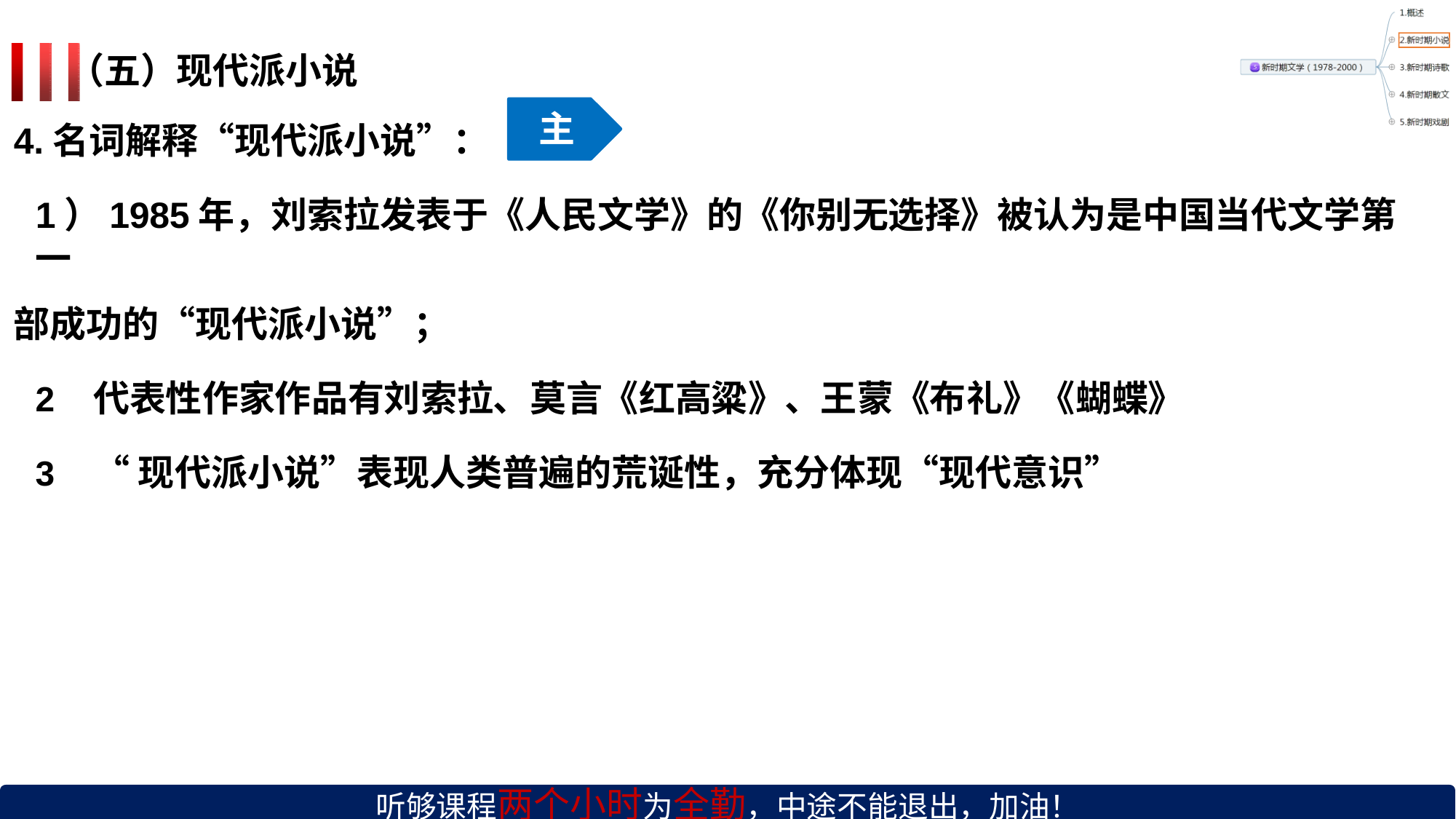

（五）现代派小说

主
4.名词解释“现代派小说”：
1）1985年，刘索拉发表于《人民文学》的《你别无选择》被认为是中国当代文学第一
部成功的“现代派小说”；
代表性作家作品有刘索拉、莫言《红高粱》、王蒙《布礼》《蝴蝶》
“现代派小说”表现人类普遍的荒诞性，充分体现“现代意识”

听够课程两个小时为全勤，中途不能退出，加油！